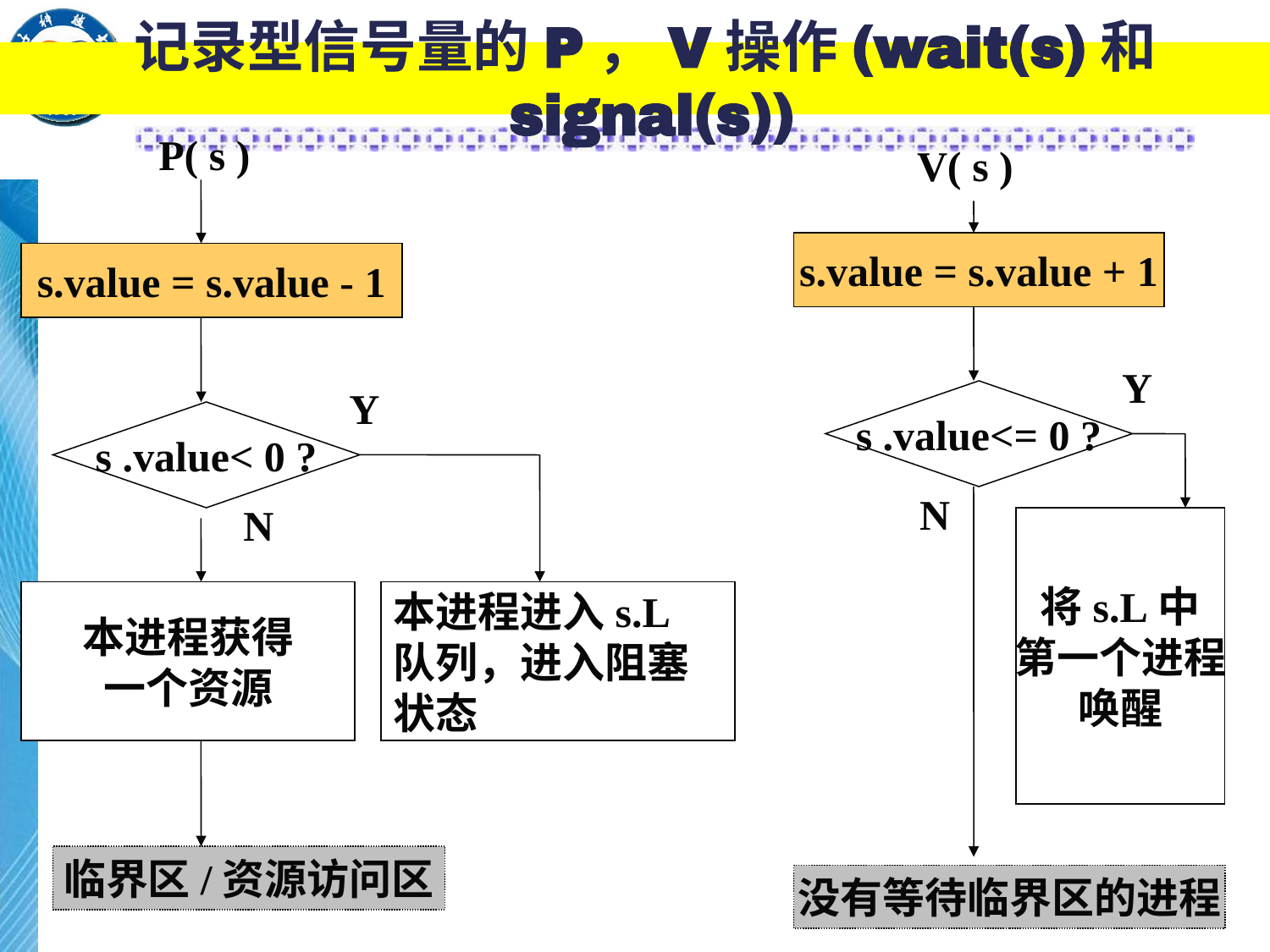

记录型信号量的P，V操作(wait(s)和signal(s))

P( s )
V( s )

s.value = s.value + 1
s.value = s.value - 1

Y
Y
s .value<= 0 ?
s .value< 0 ?

N

N
将s.L中
第一个进程
唤醒

本进程获得
一个资源
本进程进入s.L
队列，进入阻塞
状态

临界区/资源访问区
没有等待临界区的进程